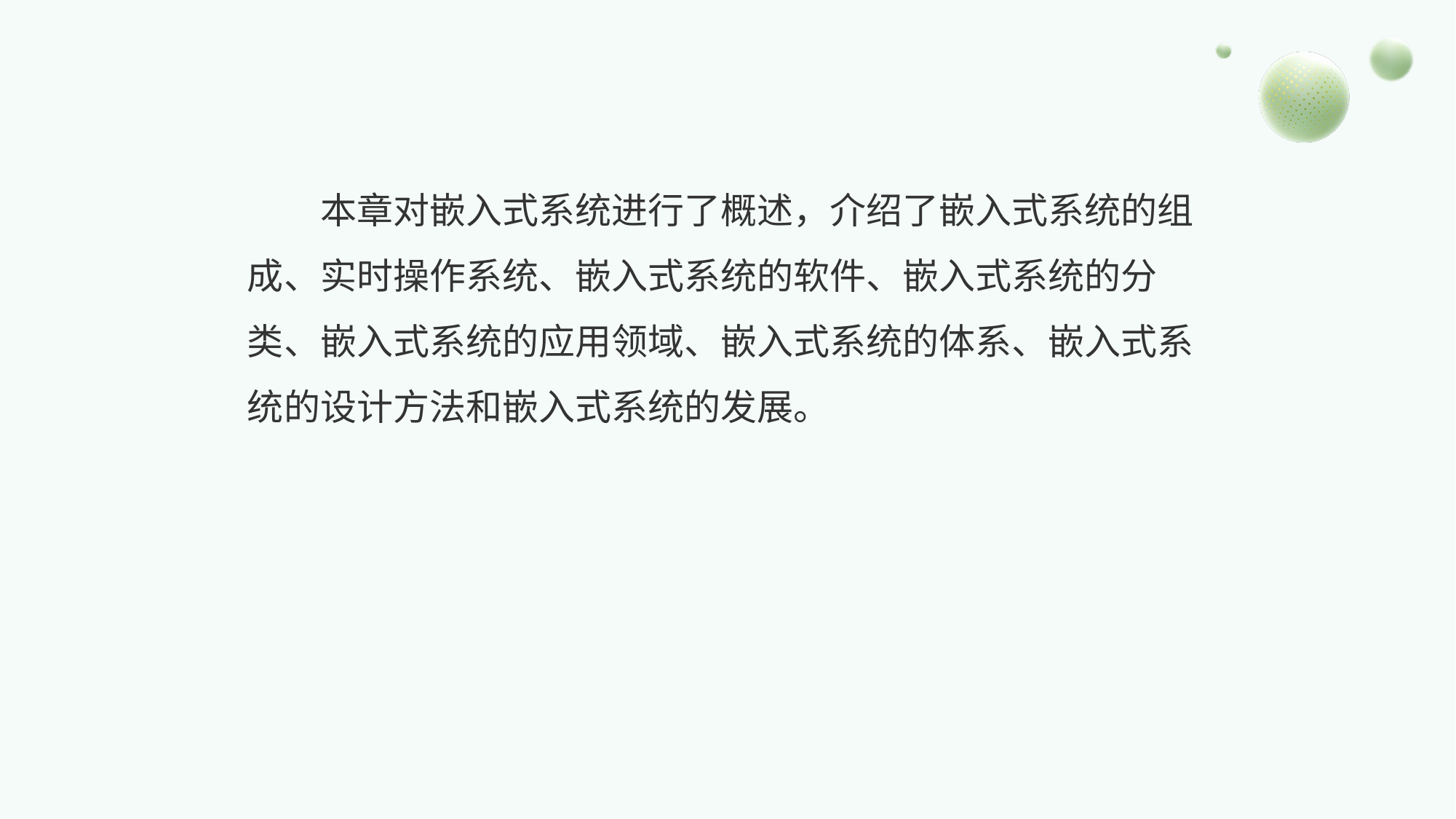

本章对嵌入式系统进行了概述，介绍了嵌入式系统的组成、实时操作系统、嵌入式系统的软件、嵌入式系统的分类、嵌入式系统的应用领域、嵌入式系统的体系、嵌入式系统的设计方法和嵌入式系统的发展。